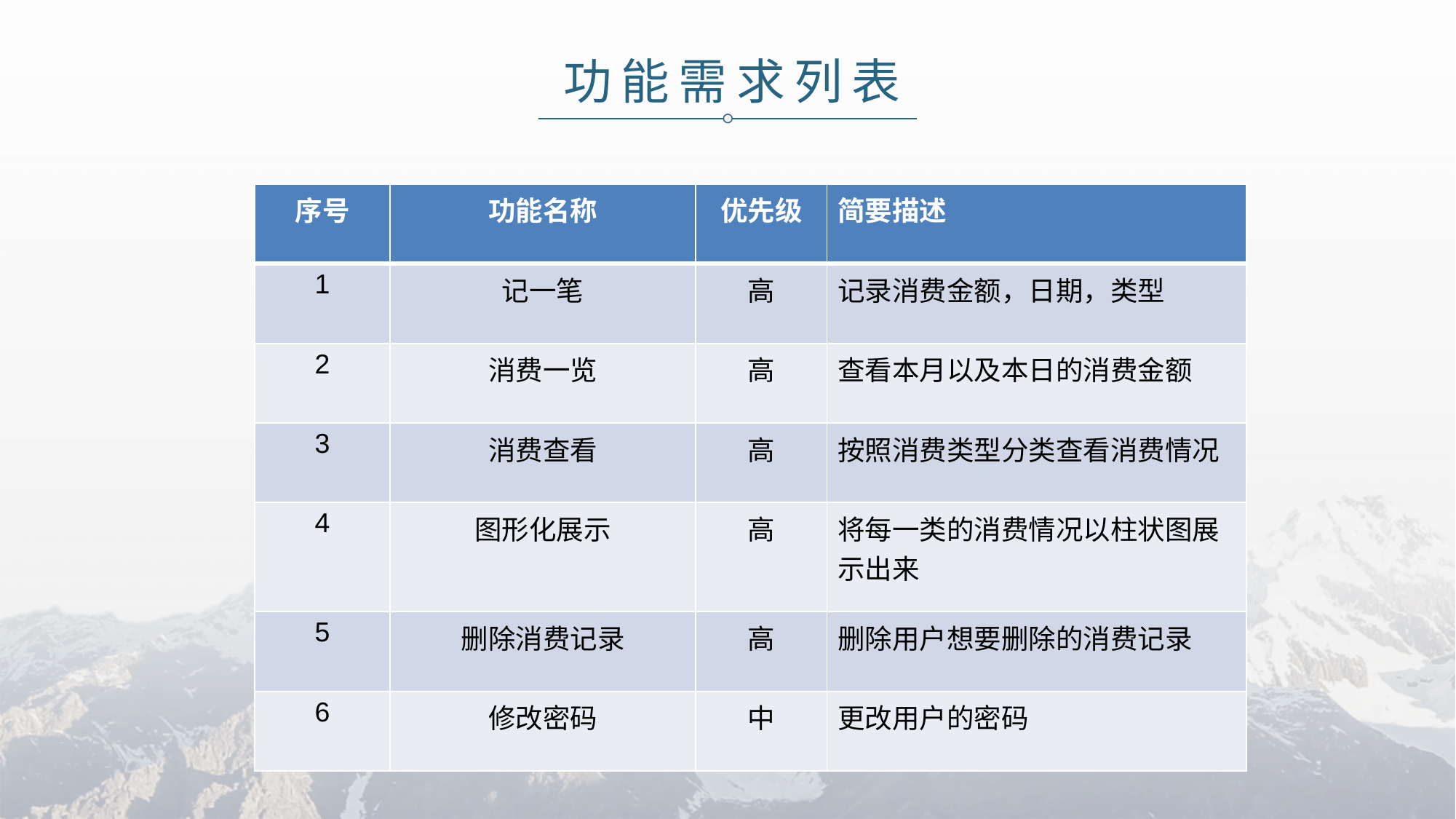

功能需求列表

| 序号 | 功能名称 | 优先级 | 简要描述 |
| --- | --- | --- | --- |
| 1 | 记一笔 | 高 | 记录消费金额，日期，类型 |
| 2 | 消费一览 | 高 | 查看本月以及本日的消费金额 |
| 3 | 消费查看 | 高 | 按照消费类型分类查看消费情况 |
| 4 | 图形化展示 | 高 | 将每一类的消费情况以柱状图展示出来 |
| 5 | 删除消费记录 | 高 | 删除用户想要删除的消费记录 |
| 6 | 修改密码 | 中 | 更改用户的密码 |